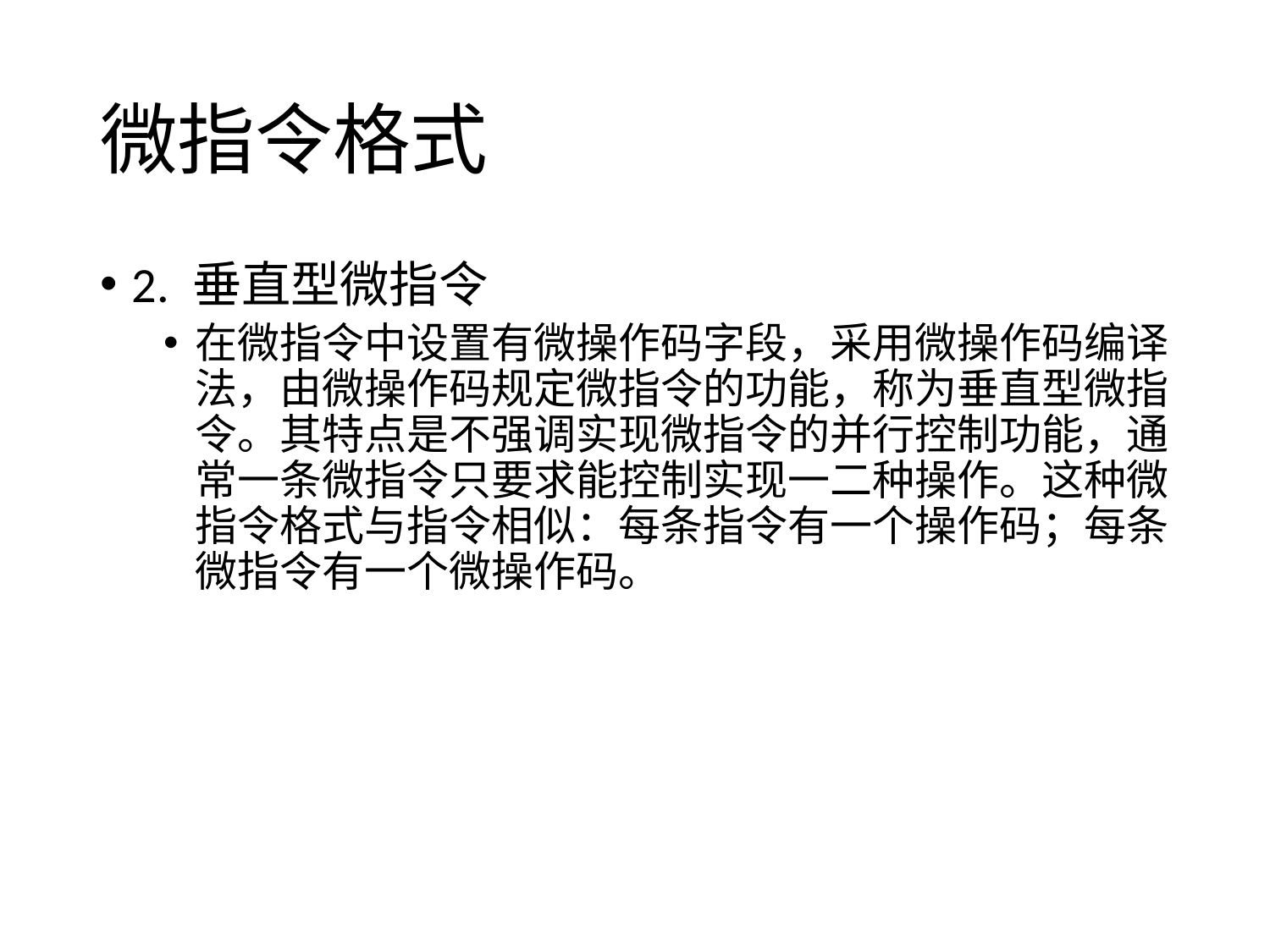

# 微指令格式
2. 垂直型微指令
在微指令中设置有微操作码字段，采用微操作码编译法，由微操作码规定微指令的功能，称为垂直型微指令。其特点是不强调实现微指令的并行控制功能，通常一条微指令只要求能控制实现一二种操作。这种微指令格式与指令相似：每条指令有一个操作码；每条微指令有一个微操作码。